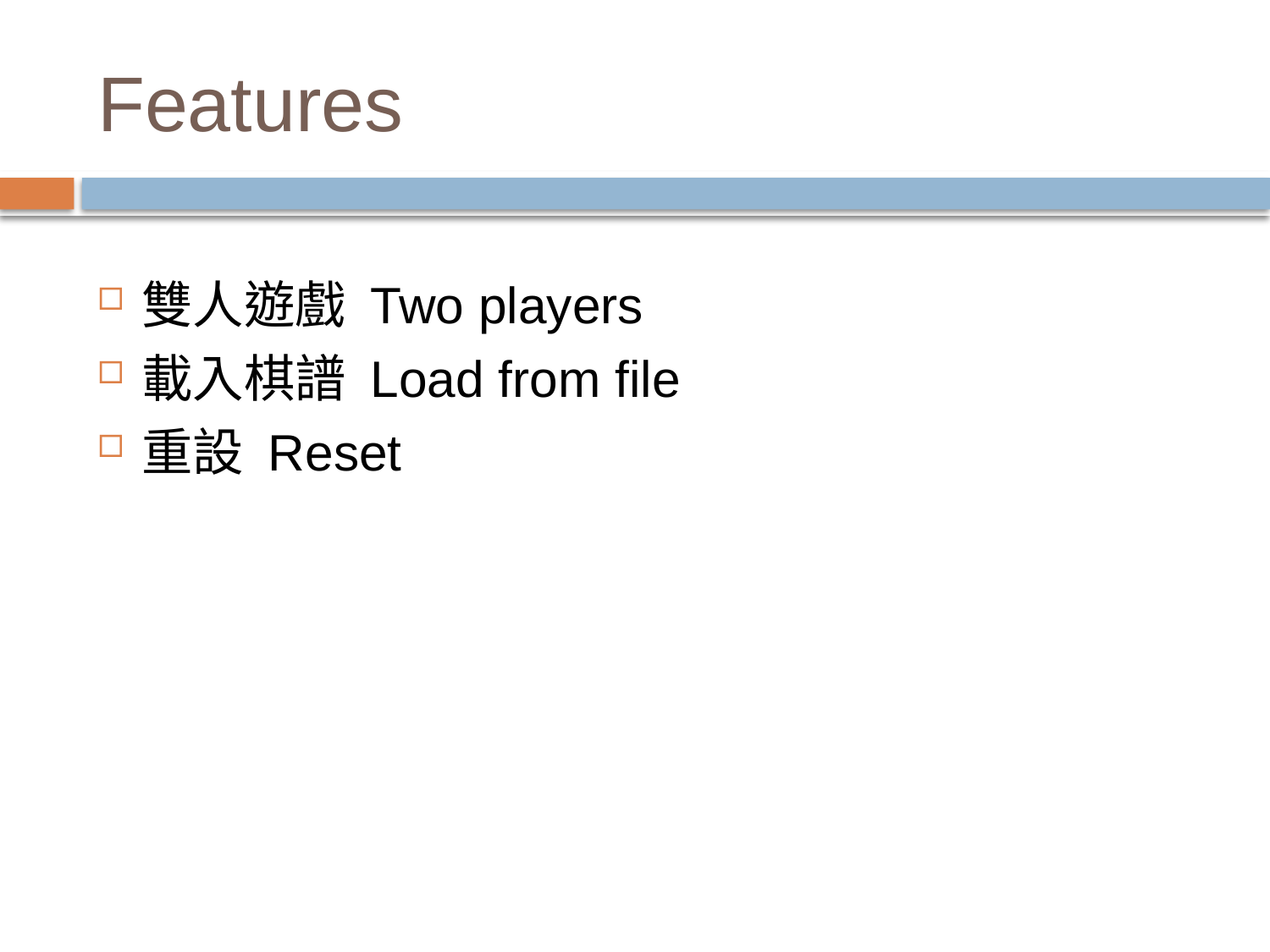

# Features
雙人遊戲 Two players
載入棋譜 Load from file
重設 Reset